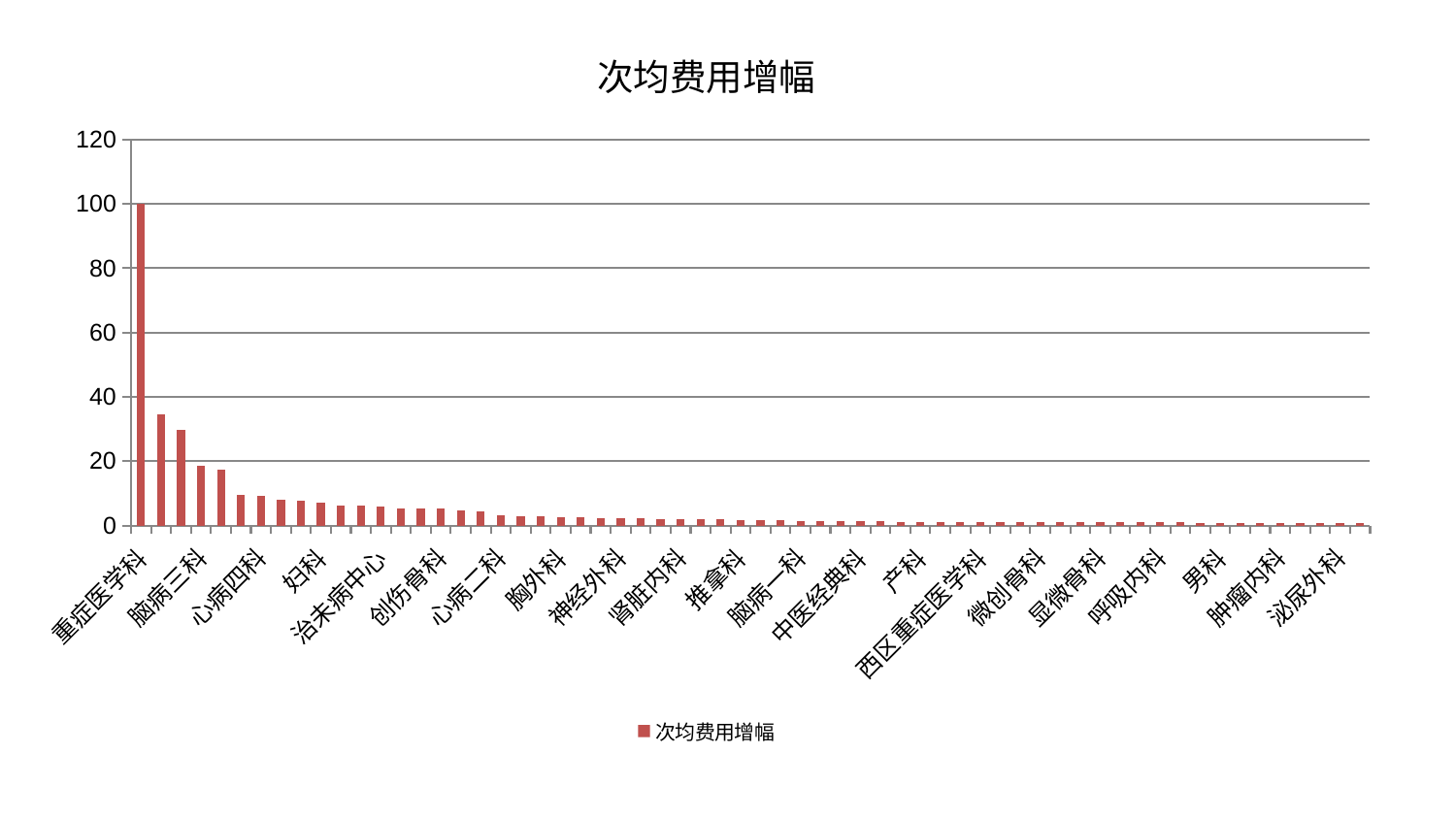

### Chart: 次均费用增幅

| Category | 次均费用增幅 |
|---|---|
| 重症医学科 | 100.0 |
| 心病三科 | 34.4150358765277 |
| 普通外科 | 29.671165023434686 |
| 脑病三科 | 18.507203397048627 |
| 针灸科 | 17.372253071934658 |
| 中医外治中心 | 9.356377466929976 |
| 心病四科 | 9.32615053357471 |
| 骨科 | 7.9340959808962195 |
| 肾病科 | 7.653702074872367 |
| 妇科 | 7.206610456541077 |
| 心血管内科 | 6.290957440256291 |
| 口腔科 | 6.063506472199931 |
| 治未病中心 | 5.775816185299884 |
| 脾胃病科 | 5.392047644103423 |
| 小儿骨科 | 5.250391713339996 |
| 创伤骨科 | 5.249343999141828 |
| 儿科 | 4.580531554839051 |
| 美容皮肤科 | 4.302258796744901 |
| 心病二科 | 3.288212491594762 |
| 东区肾病科 | 3.0114917293392756 |
| 耳鼻喉科 | 2.8215490695556316 |
| 胸外科 | 2.600544262361619 |
| 妇科妇二科合并 | 2.468832006205545 |
| 皮肤科 | 2.2560663106531904 |
| 神经外科 | 2.240552428559469 |
| 运动损伤骨科 | 2.2131938876604105 |
| 风湿病科 | 2.0597291750707827 |
| 肾脏内科 | 2.031162402482353 |
| 小儿推拿科 | 1.9151494366887898 |
| 神经内科 | 1.9079065138034956 |
| 推拿科 | 1.7441491405546594 |
| 乳腺甲状腺外科 | 1.7430386513915415 |
| 脊柱骨科 | 1.597738433252454 |
| 脑病一科 | 1.4886465107595512 |
| 心病一科 | 1.4595897332991767 |
| 综合内科 | 1.3709530657806344 |
| 中医经典科 | 1.3694323582980412 |
| 肝病科 | 1.3083355982782974 |
| 内分泌科 | 1.208267128017206 |
| 产科 | 1.1918009756477015 |
| 医院 | 1.155420466486546 |
| 东区重症医学科 | 1.1271872220742787 |
| 西区重症医学科 | 1.087960385466008 |
| 身心医学科 | 1.0641963206379907 |
| 妇二科 | 1.0409773406426088 |
| 微创骨科 | 1.0322441521260826 |
| 关节骨科 | 1.0266632246425222 |
| 脾胃科消化科合并 | 0.9969249114930853 |
| 显微骨科 | 0.9638483466806257 |
| 脑病二科 | 0.9601827699262729 |
| 消化内科 | 0.9507244620662817 |
| 呼吸内科 | 0.9379721974000306 |
| 老年医学科 | 0.9278102338890428 |
| 周围血管科 | 0.8931993947610876 |
| 男科 | 0.8765538602846399 |
| 肝胆外科 | 0.8485227122904474 |
| 眼科 | 0.8344670150132703 |
| 肿瘤内科 | 0.7858359291723002 |
| 肛肠科 | 0.7840652162488801 |
| 血液科 | 0.7605801178697598 |
| 泌尿外科 | 0.7126414800226374 |
| 康复科 | 0.7001316218227038 |
171